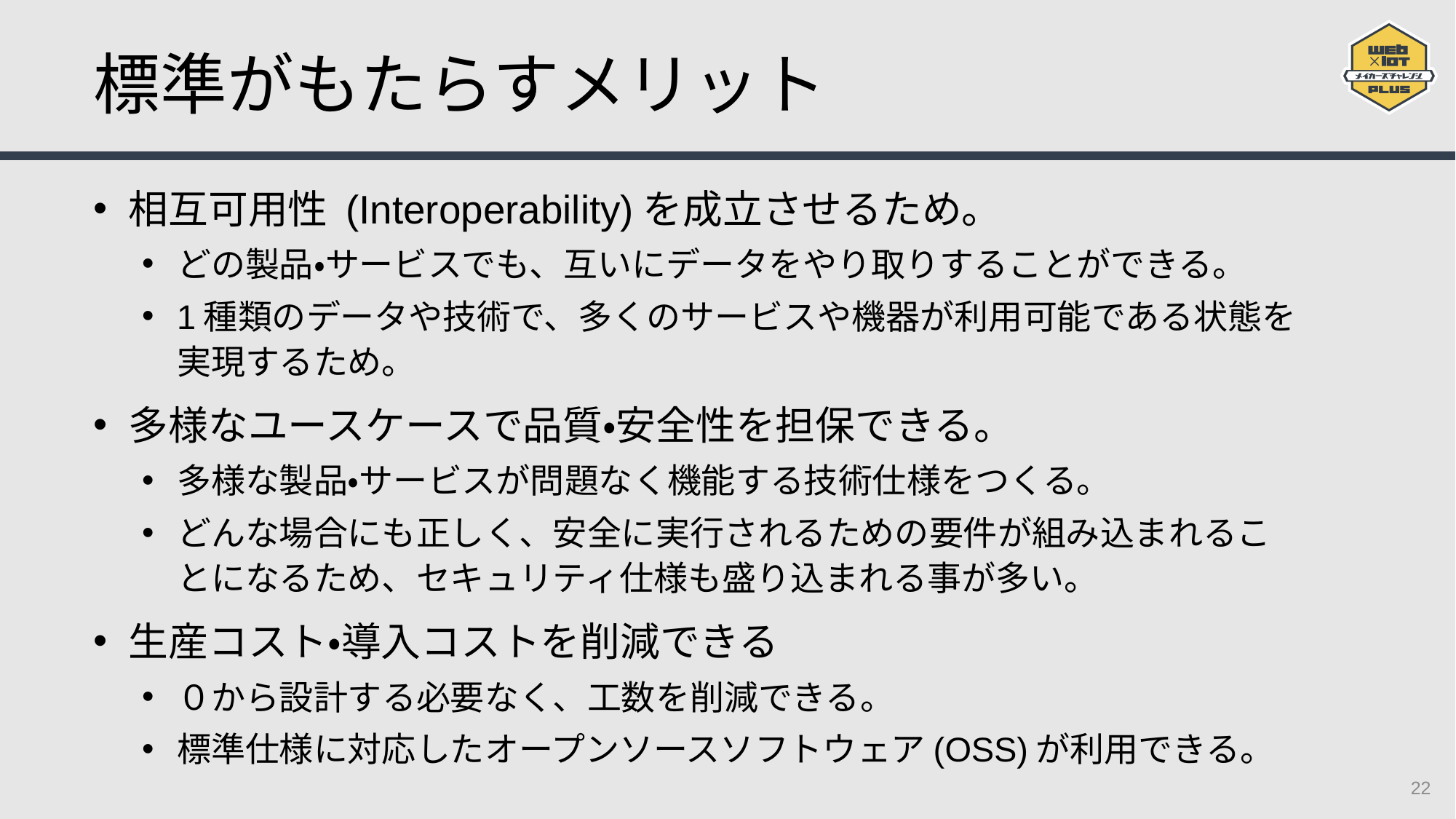

# 標準がもたらすメリット
相互可用性 (Interoperability)を成立させるため。
どの製品・サービスでも、互いにデータをやり取りすることができる。
1種類のデータや技術で、多くのサービスや機器が利用可能である状態を
実現するため。
多様なユースケースで品質・安全性を担保できる。
多様な製品・サービスが問題なく機能する技術仕様をつくる。
どんな場合にも正しく、安全に実行されるための要件が組み込まれることになるため、セキュリティ仕様も盛り込まれる事が多い。
生産コスト・導入コストを削減できる
０から設計する必要なく、工数を削減できる。
標準仕様に対応したオープンソースソフトウェア(OSS)が利用できる。
22